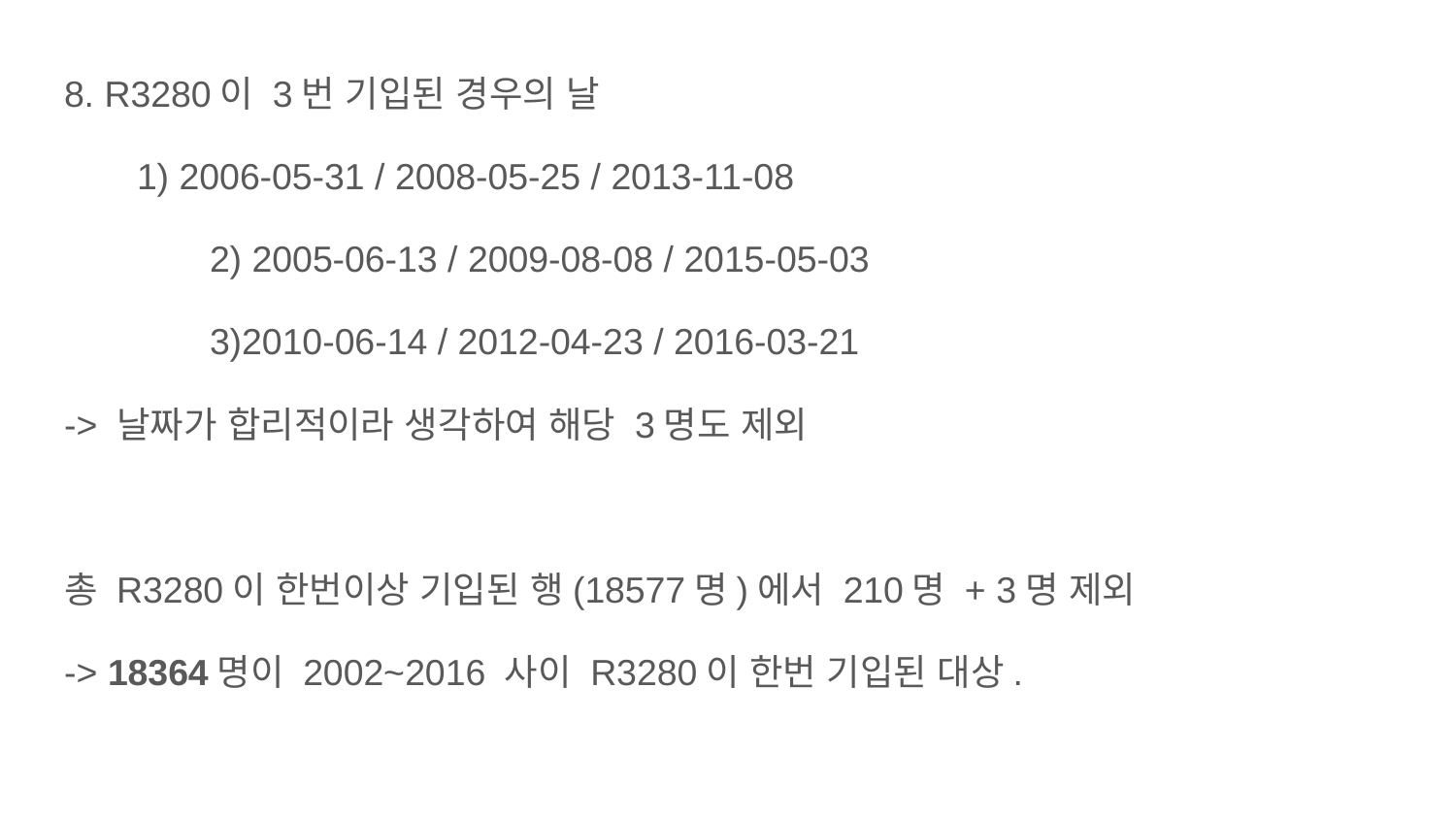

8. R3280이 3번 기입된 경우의 날
1) 2006-05-31 / 2008-05-25 / 2013-11-08
 	2) 2005-06-13 / 2009-08-08 / 2015-05-03
	3)2010-06-14 / 2012-04-23 / 2016-03-21
-> 날짜가 합리적이라 생각하여 해당 3명도 제외

총 R3280이 한번이상 기입된 행(18577명)에서 210명 + 3명 제외
-> 18364명이 2002~2016 사이 R3280이 한번 기입된 대상.